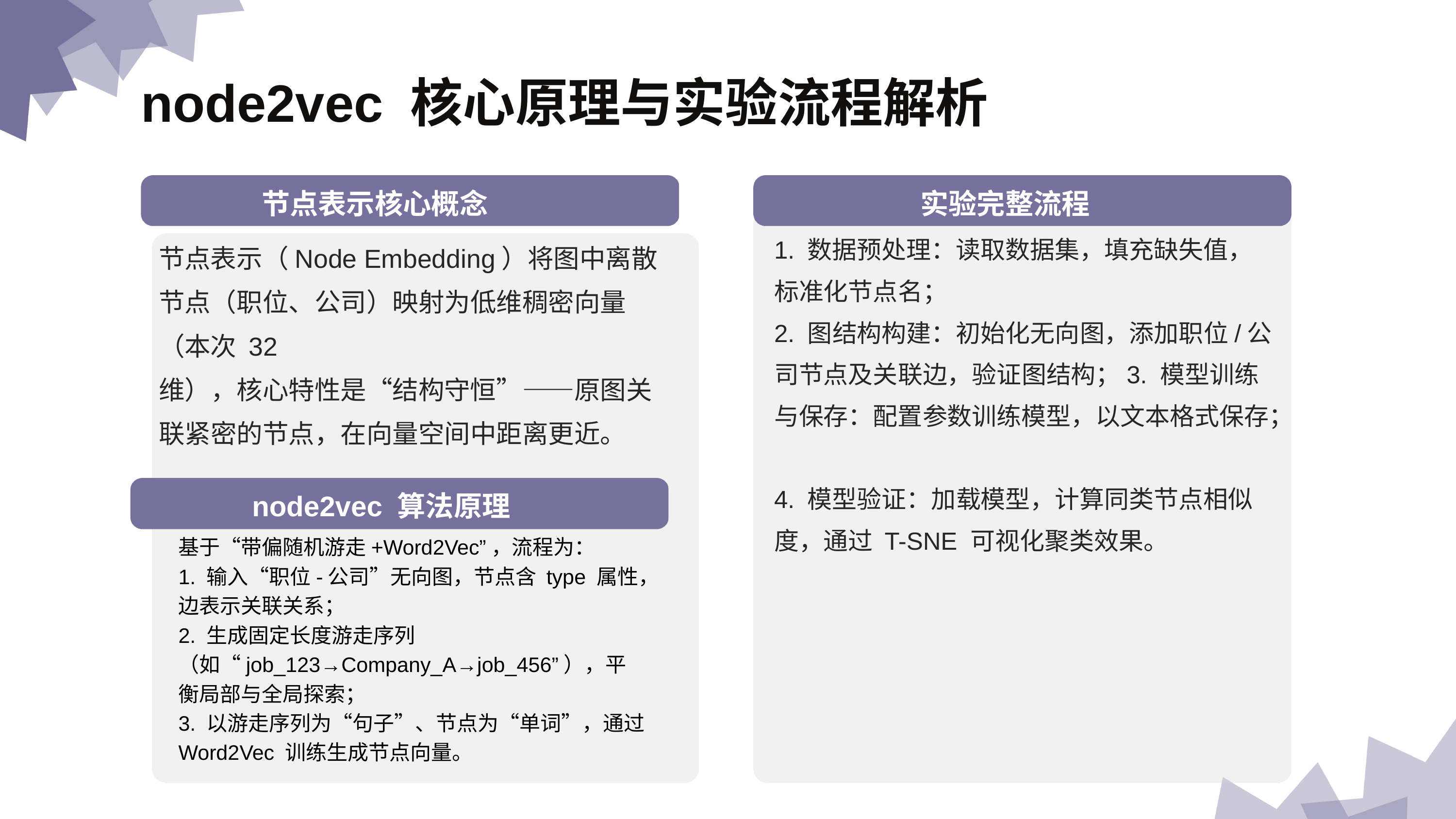

node2vec 核⼼原理与实验流程解析

节点表示核⼼概念

实验完整流程

1. 数据预处理：读取数据集，填充缺失值，标准化节点名；
2. 图结构构建：初始化⽆向图，添加职位/公司节点及关联边，验证图结构；3. 模型训练与保存：配置参数训练模型，以⽂本格式保存；
4. 模型验证：加载模型，计算同类节点相似度，通过 T-SNE 可视化聚类效果。

节点表示（Node Embedding）将图中离散节点（职位、公司）映射为低维稠密向量（本次 32
维），核⼼特性是“结构守恒”——原图关联紧密的节点，在向量空间中距离更近。

node2vec 算法原理

基于“带偏随机游⾛+Word2Vec”，流程为：
1. 输⼊“职位-公司”⽆向图，节点含 type 属性，边表示关联关系；
2. ⽣成固定⻓度游⾛序列（如“job_123→Company_A→job_456”），平衡局部与全局探索；
3. 以游⾛序列为“句⼦”、节点为“单词”，通过 Word2Vec 训练⽣成节点向量。